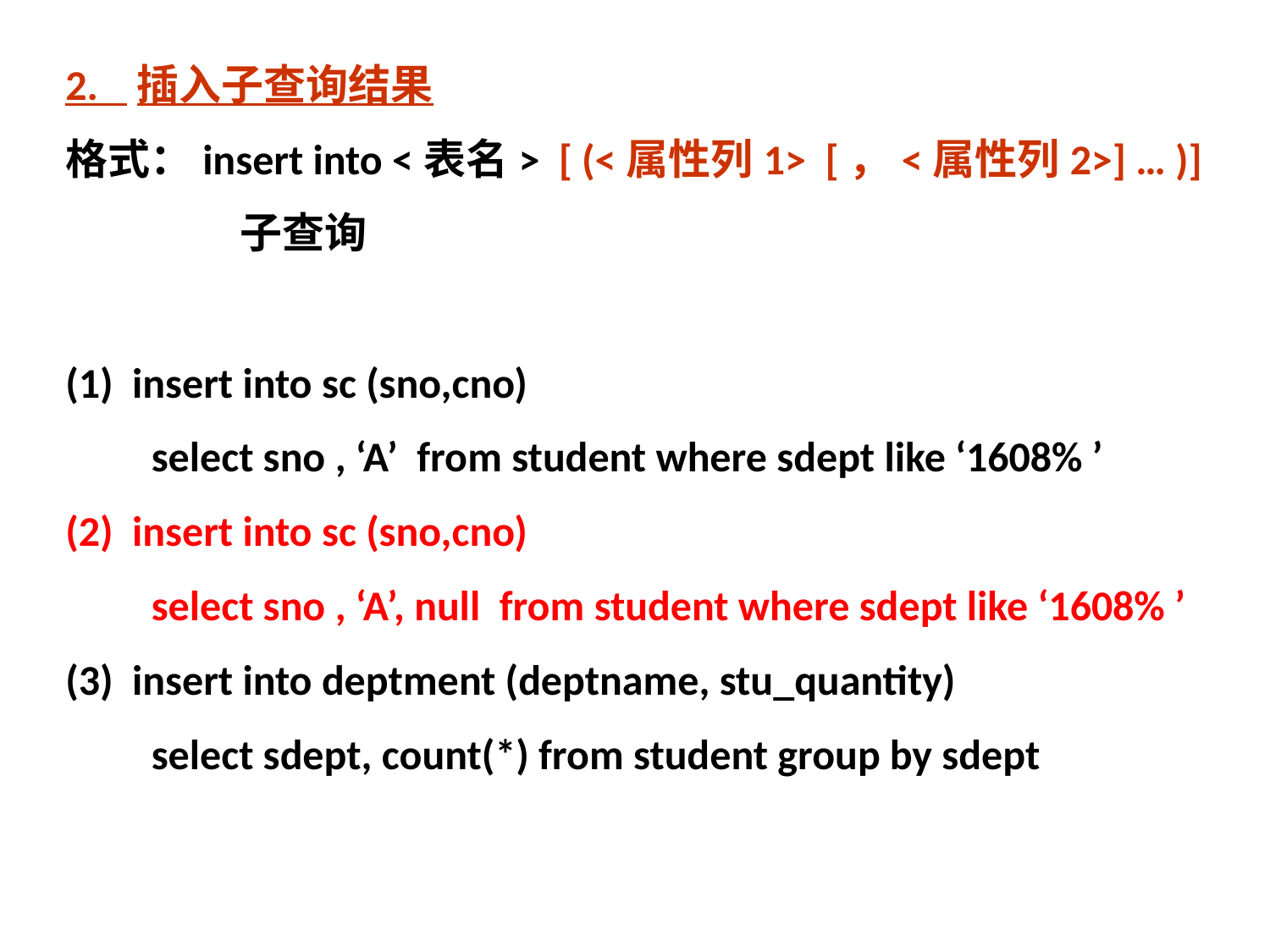

2.   插入子查询结果
格式：insert into <表名>  [ (<属性列1>  [，<属性列2>] … )]
		子查询

(1)  insert into sc (sno,cno)
         select sno , ‘A’  from student where sdept like ‘1608% ’
(2)  insert into sc (sno,cno)
         select sno , ‘A’, null  from student where sdept like ‘1608% ’
(3)  insert into deptment (deptname, stu_quantity)
         select sdept, count(*) from student group by sdept